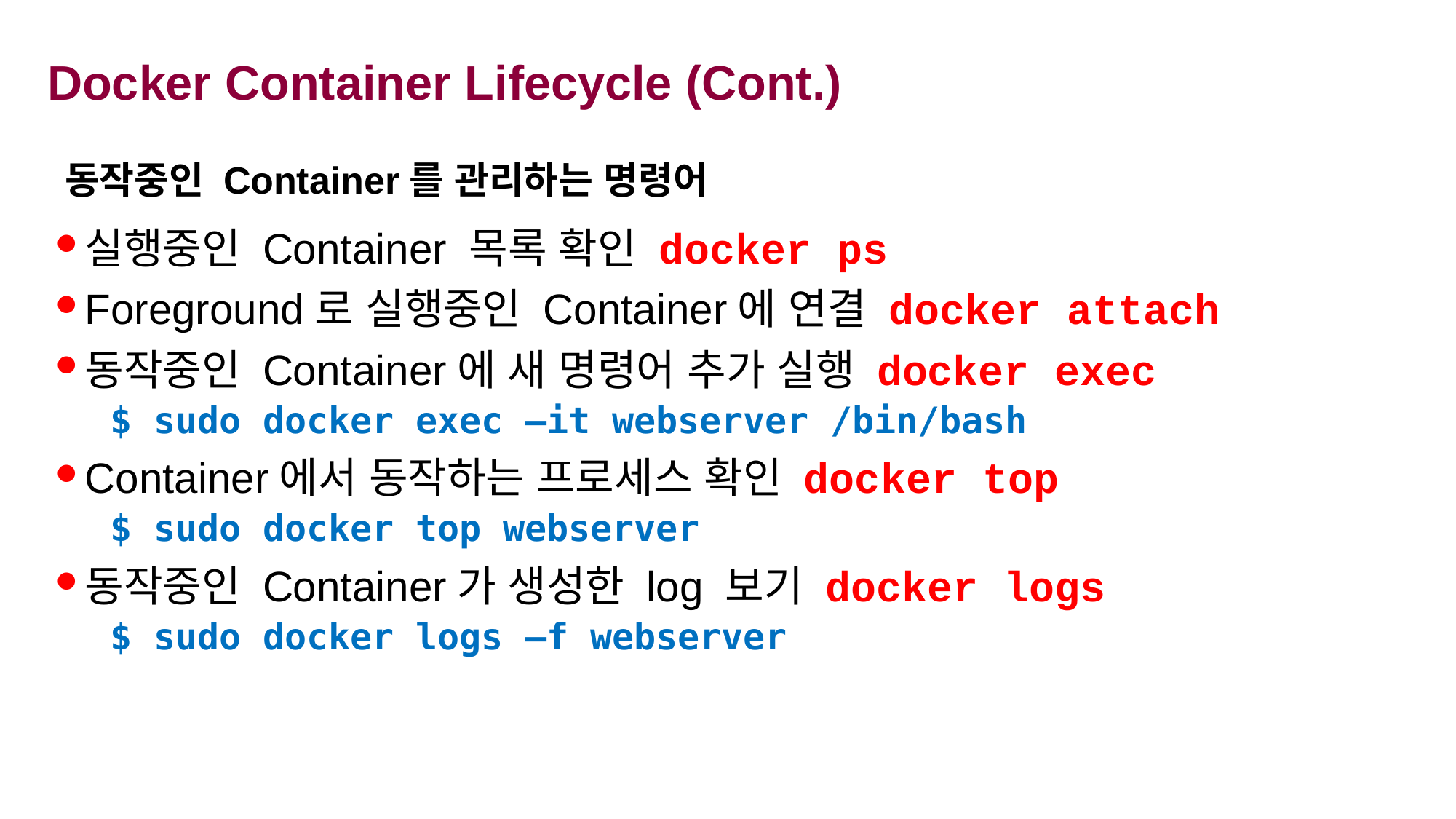

# Docker Container Lifecycle (Cont.)
동작중인 Container를 관리하는 명령어
실행중인 Container 목록 확인 docker ps
Foreground로 실행중인 Container에 연결 docker attach
동작중인 Container에 새 명령어 추가 실행 docker exec
$ sudo docker exec –it webserver /bin/bash
Container에서 동작하는 프로세스 확인 docker top
$ sudo docker top webserver
동작중인 Container가 생성한 log 보기 docker logs
$ sudo docker logs –f webserver